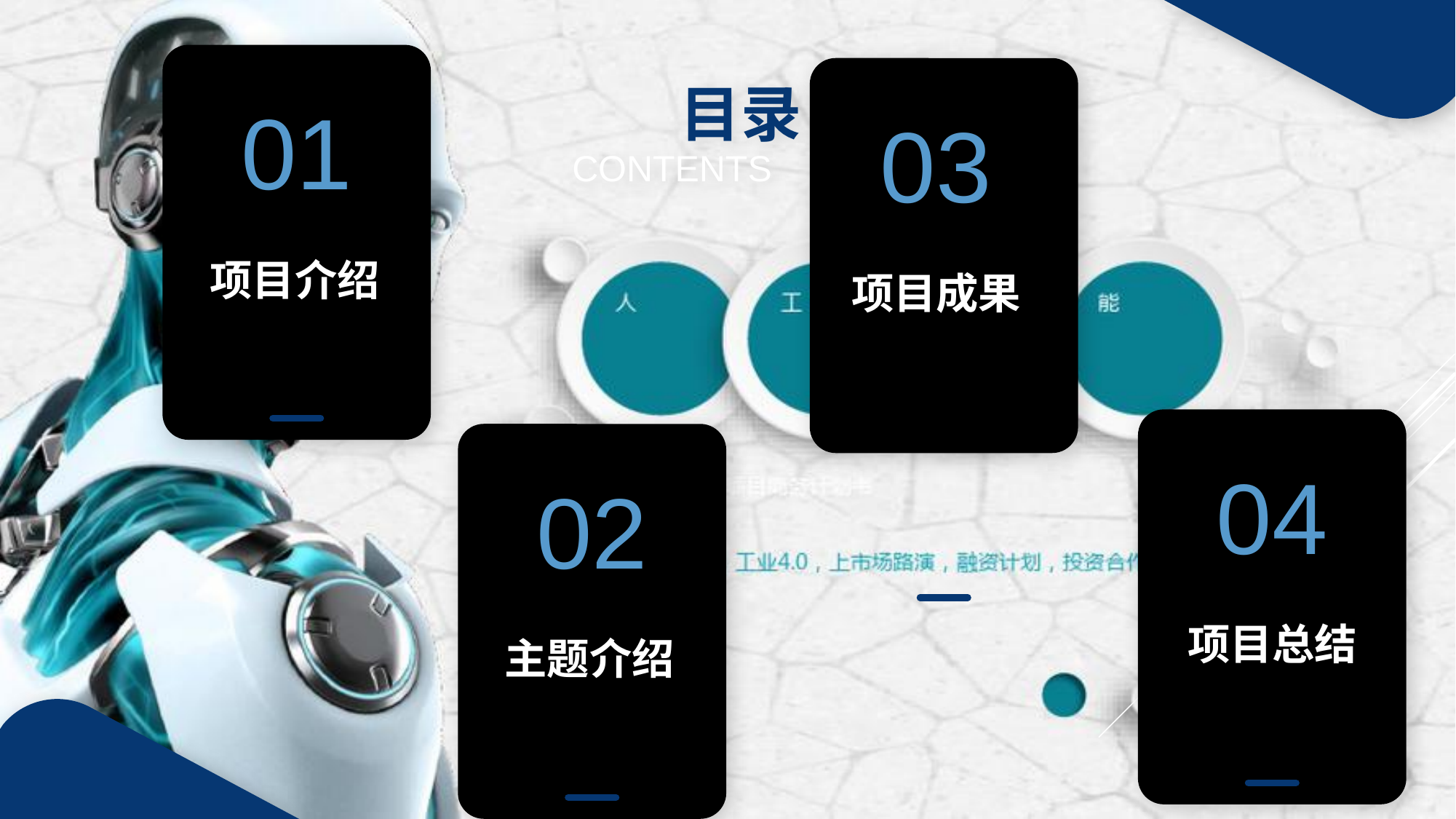

01
项目介绍

03
项目成果
目录
CONTENTS

04
项目总结

02
主题介绍